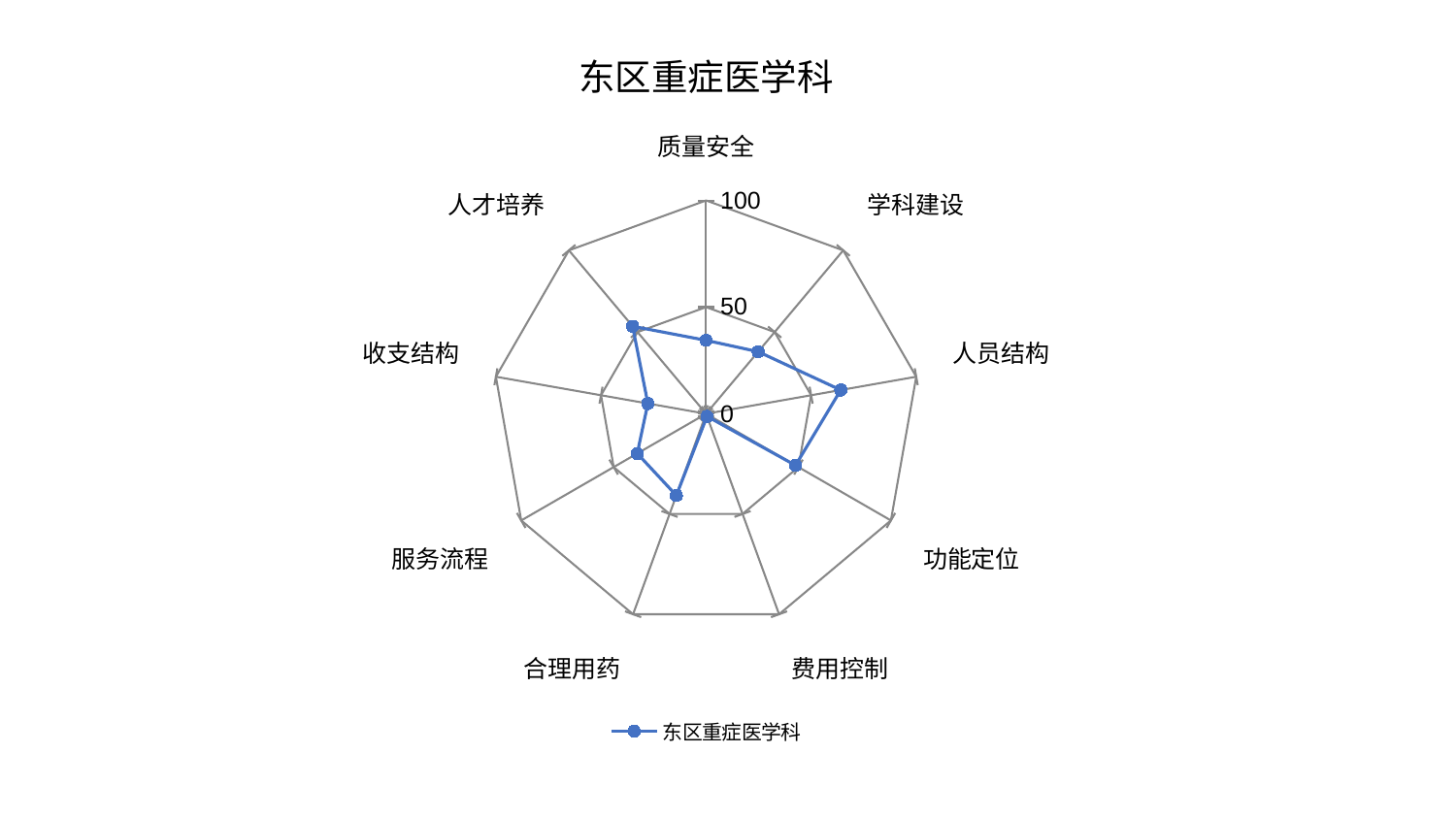

### Chart: 东区重症医学科

| Category | 东区重症医学科 |
|---|---|
| 质量安全 | 34.4195061874512 |
| 学科建设 | 37.99184915823961 |
| 人员结构 | 64.09644020663154 |
| 功能定位 | 48.422168658062596 |
| 费用控制 | 1.2971278586771517 |
| 合理用药 | 40.761105614811 |
| 服务流程 | 37.228918606575796 |
| 收支结构 | 27.71354344873637 |
| 人才培养 | 53.54801304517839 |
86